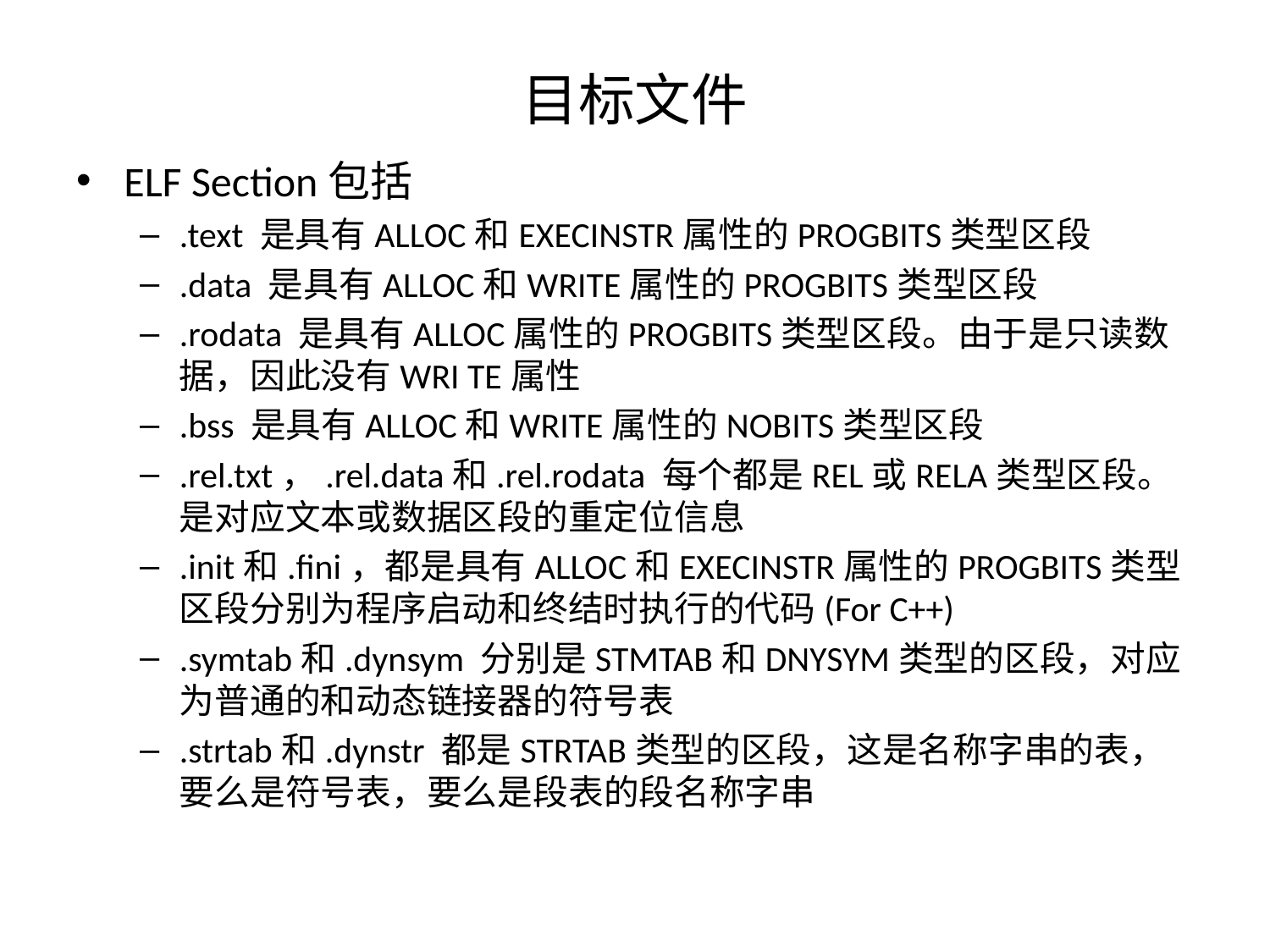

# 目标文件
ELF Section包括
.text 是具有ALLOC和EXECINSTR属性的PROGBITS类型区段
.data 是具有ALLOC和WRITE属性的PROGBITS类型区段
.rodata 是具有ALLOC属性的PROGBITS类型区段。由于是只读数据，因此没有WRI TE属性
.bss 是具有ALLOC和WRITE属性的NOBITS类型区段
.rel.txt，.rel.data和.rel.rodata 每个都是REL或RELA类型区段。是对应文本或数据区段的重定位信息
.init和.fini，都是具有ALLOC和EXECINSTR属性的PROGBITS类型区段分别为程序启动和终结时执行的代码(For C++)
.symtab和.dynsym 分别是STMTAB和DNYSYM类型的区段，对应为普通的和动态链接器的符号表
.strtab和.dynstr 都是STRTAB类型的区段，这是名称字串的表，要么是符号表，要么是段表的段名称字串